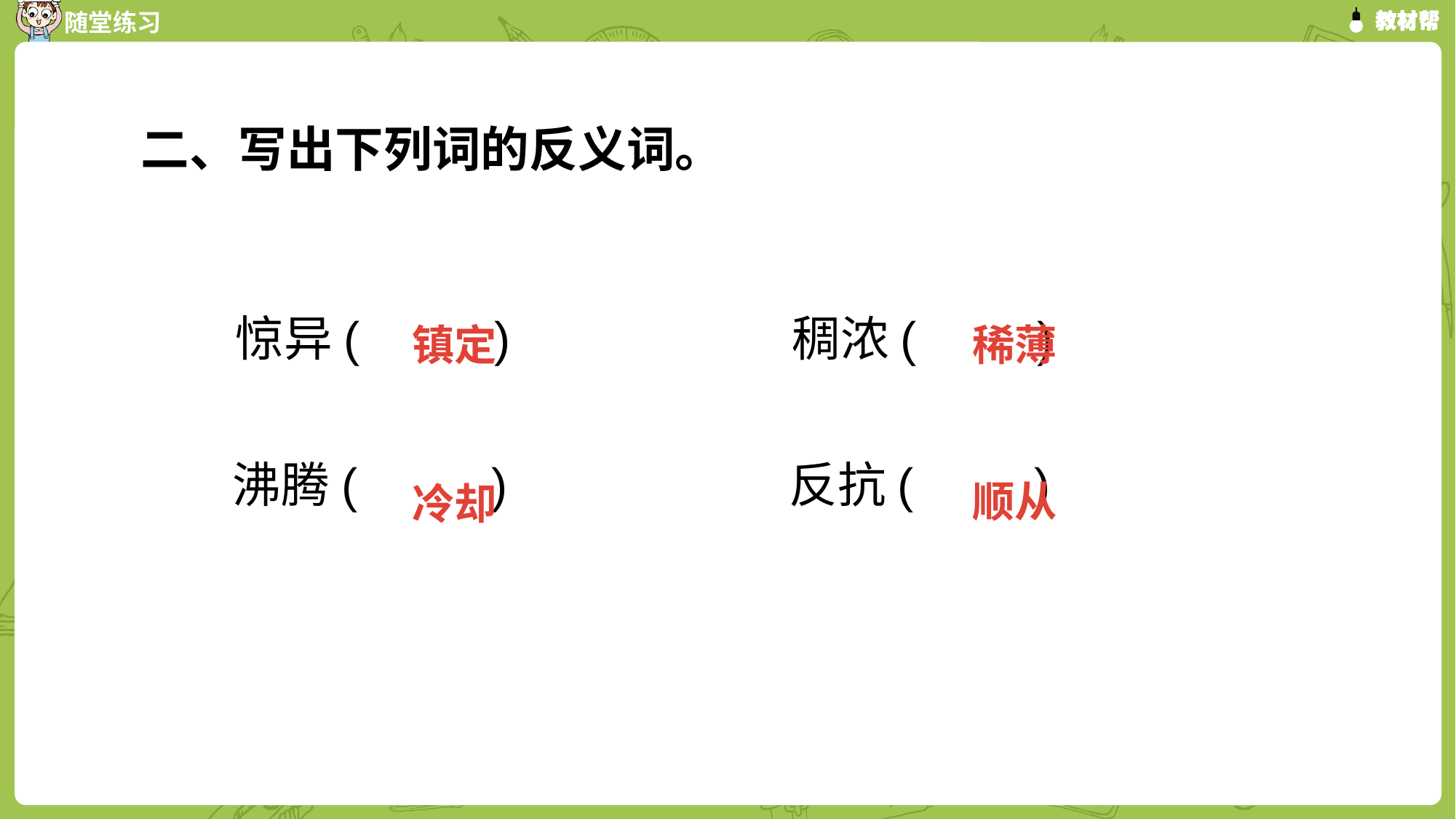

二、写出下列词的反义词。

               惊异(          )                    稠浓(         )

               沸腾(          )                    反抗(         )
镇定
稀薄
顺从
冷却